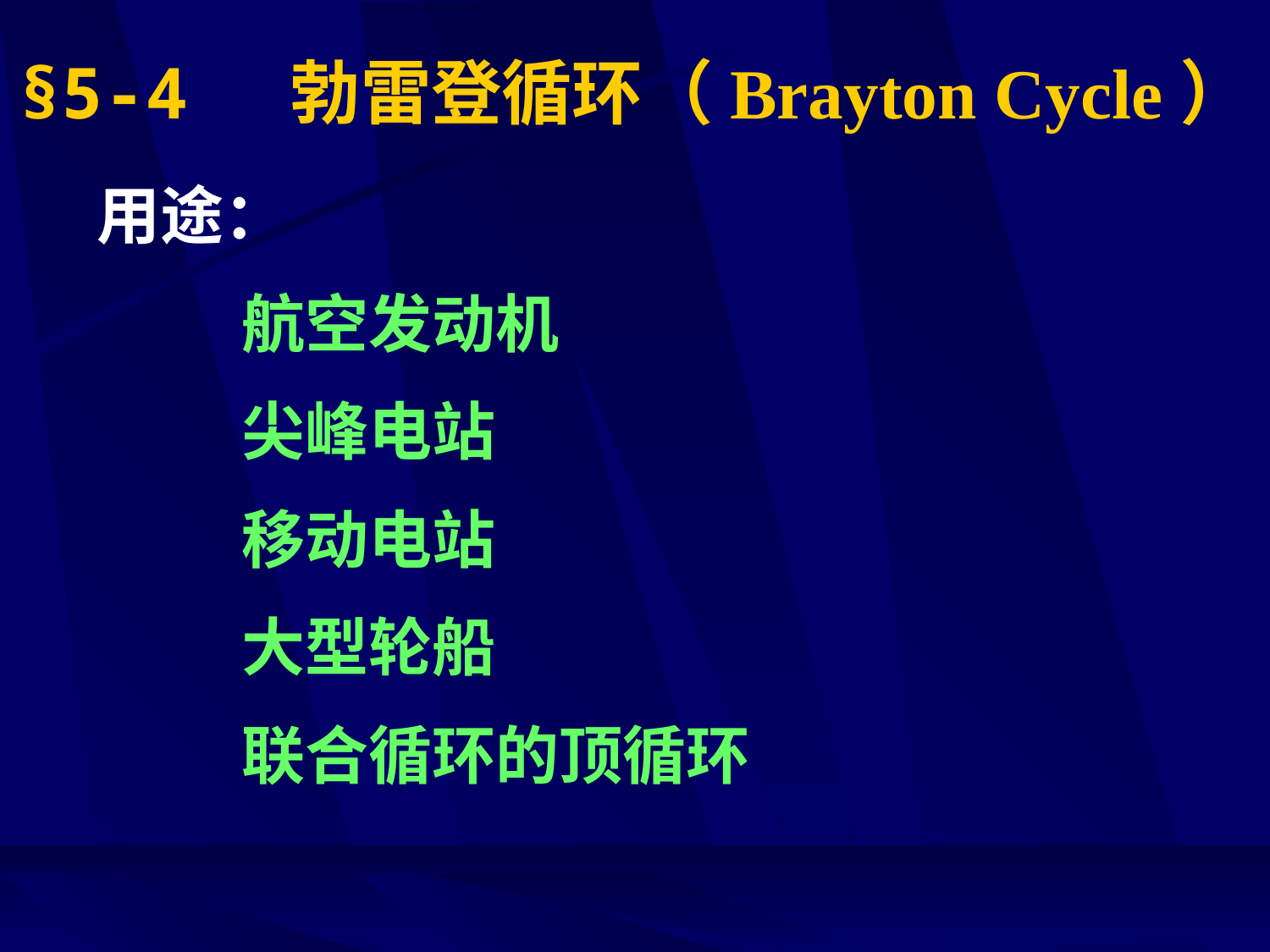

# §5-4  勃雷登循环（Brayton Cycle）
用途：
         航空发动机
         尖峰电站
         移动电站
         大型轮船
         联合循环的顶循环